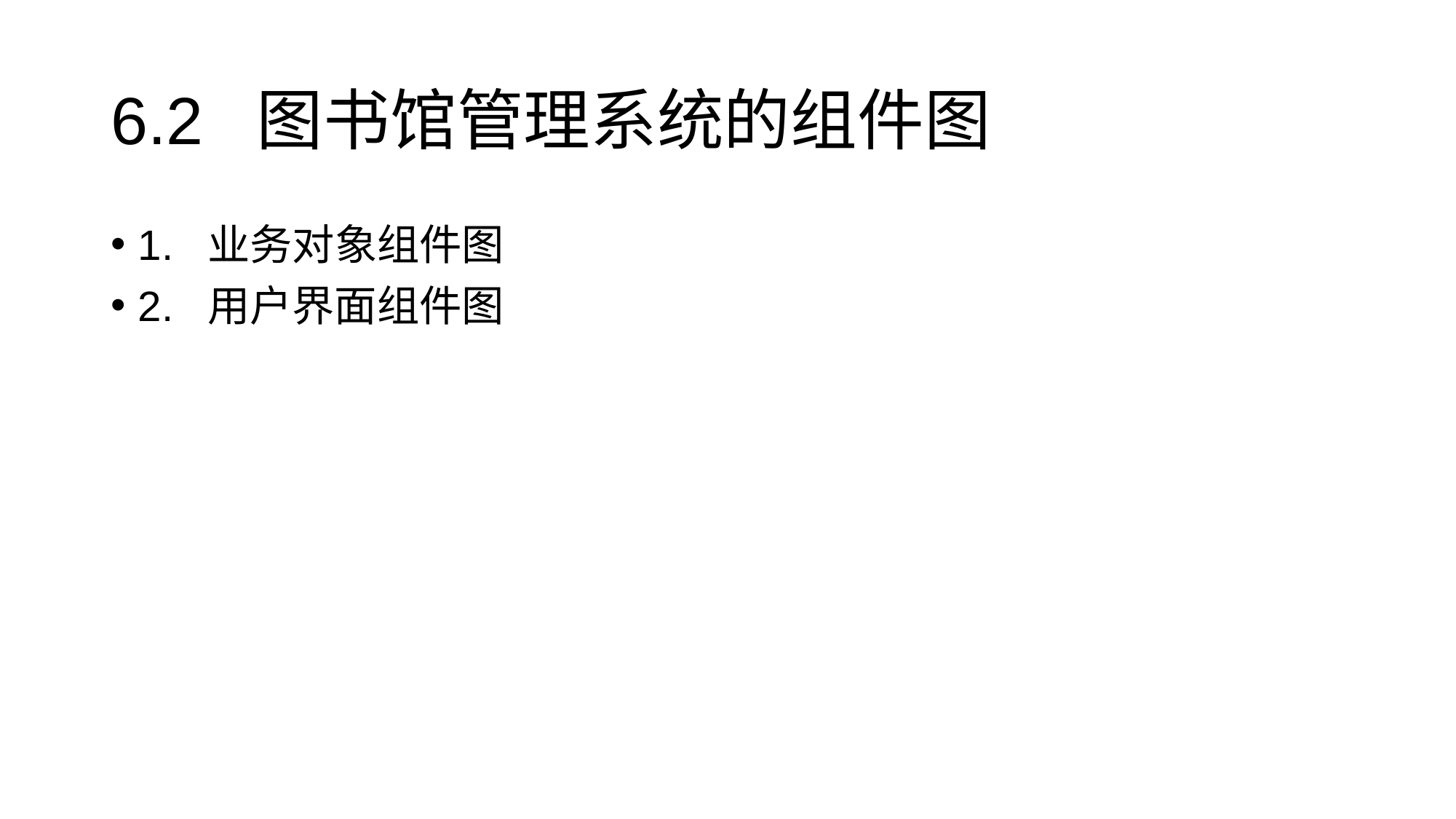

# 6.2  图书馆管理系统的组件图
1.  业务对象组件图
2.  用户界面组件图